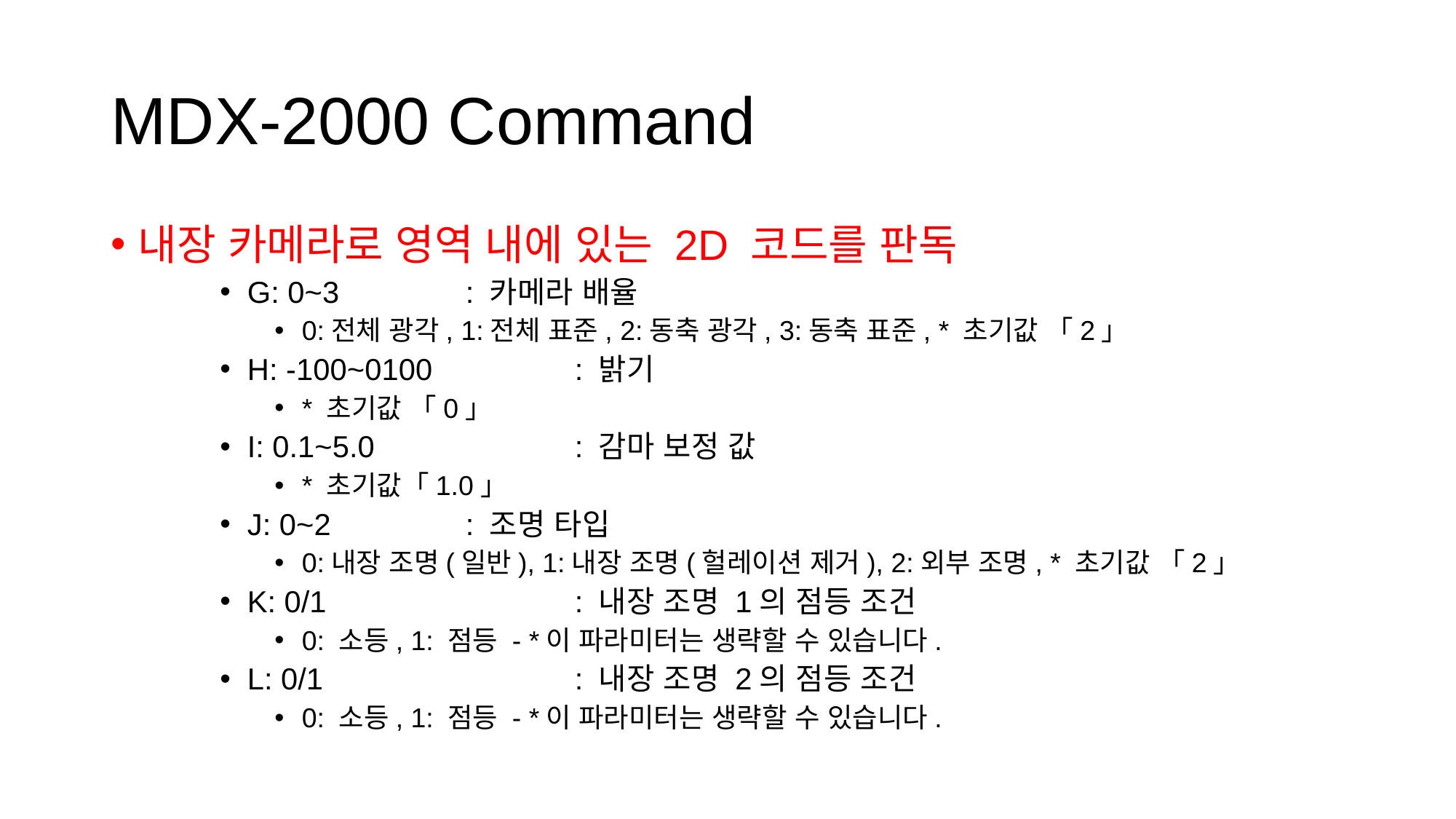

# MDX-2000 Command
내장 카메라로 영역 내에 있는 2D 코드를 판독
G: 0~3		: 카메라 배율
0:전체 광각, 1:전체 표준, 2:동축 광각, 3:동축 표준, * 초기값 「2」
H: -100~0100		: 밝기
* 초기값 「0」
I: 0.1~5.0		: 감마 보정 값
* 초기값「1.0」
J: 0~2		: 조명 타입
0:내장 조명(일반), 1:내장 조명(헐레이션 제거), 2:외부 조명, * 초기값 「2」
K: 0/1			: 내장 조명 1의 점등 조건
0: 소등, 1: 점등 - *이 파라미터는 생략할 수 있습니다.
L: 0/1			: 내장 조명 2의 점등 조건
0: 소등, 1: 점등 - *이 파라미터는 생략할 수 있습니다.